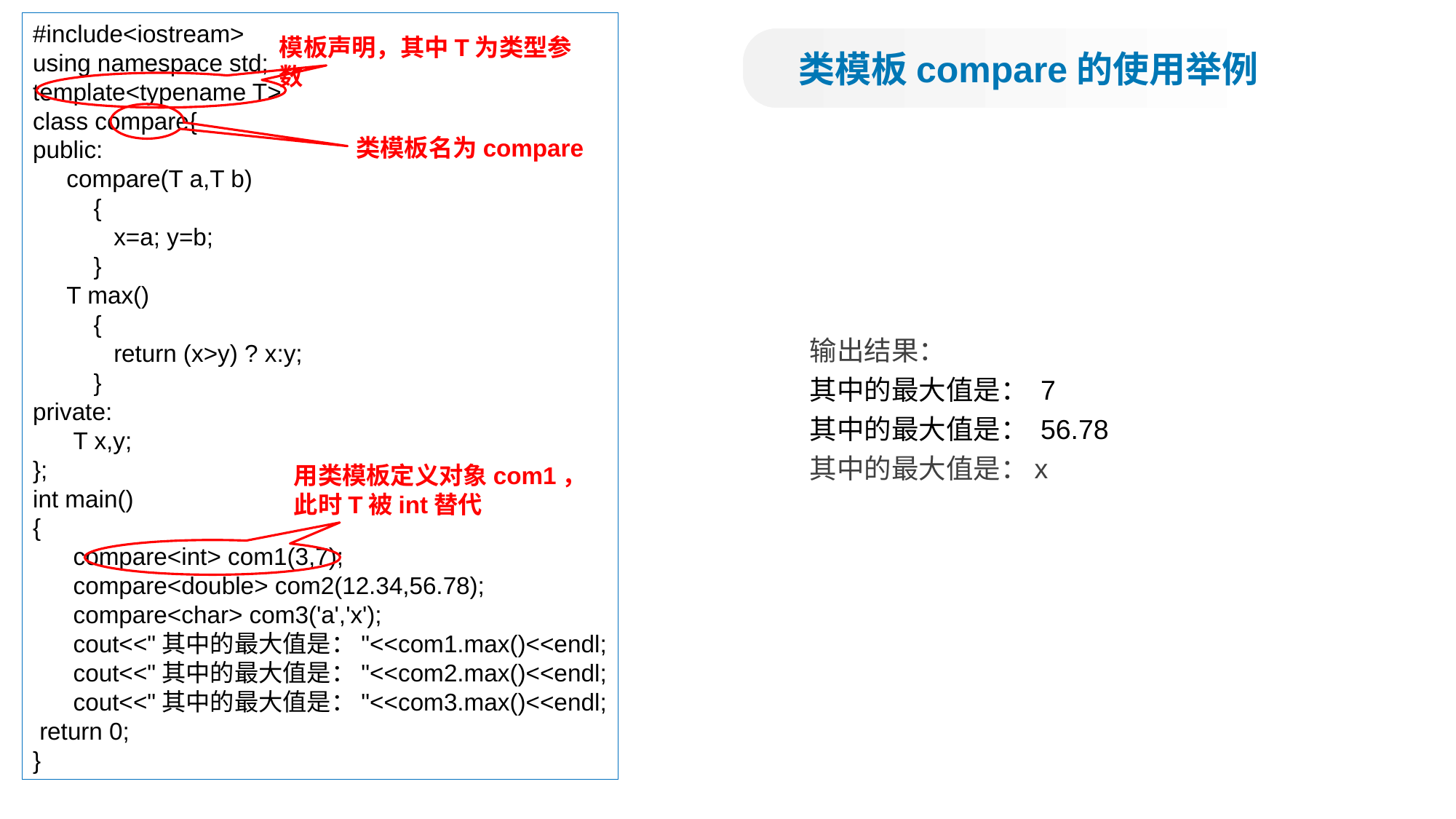

#include<iostream>
using namespace std;
template<typename T>
class compare{
public:
     compare(T a,T b)
         {
            x=a; y=b;
         }
     T max()
         {
            return (x>y) ? x:y;
         }
private:
      T x,y;
};
int main()
{
      compare<int> com1(3,7);
      compare<double> com2(12.34,56.78);
      compare<char> com3('a','x');
      cout<<"其中的最大值是："<<com1.max()<<endl;
      cout<<"其中的最大值是："<<com2.max()<<endl;
      cout<<"其中的最大值是："<<com3.max()<<endl;
 return 0;
}
模板声明，其中T为类型参数

类模板compare的使用举例

类模板名为compare
输出结果：
其中的最大值是： 7
其中的最大值是： 56.78
其中的最大值是：x
用类模板定义对象com1，此时T被int替代